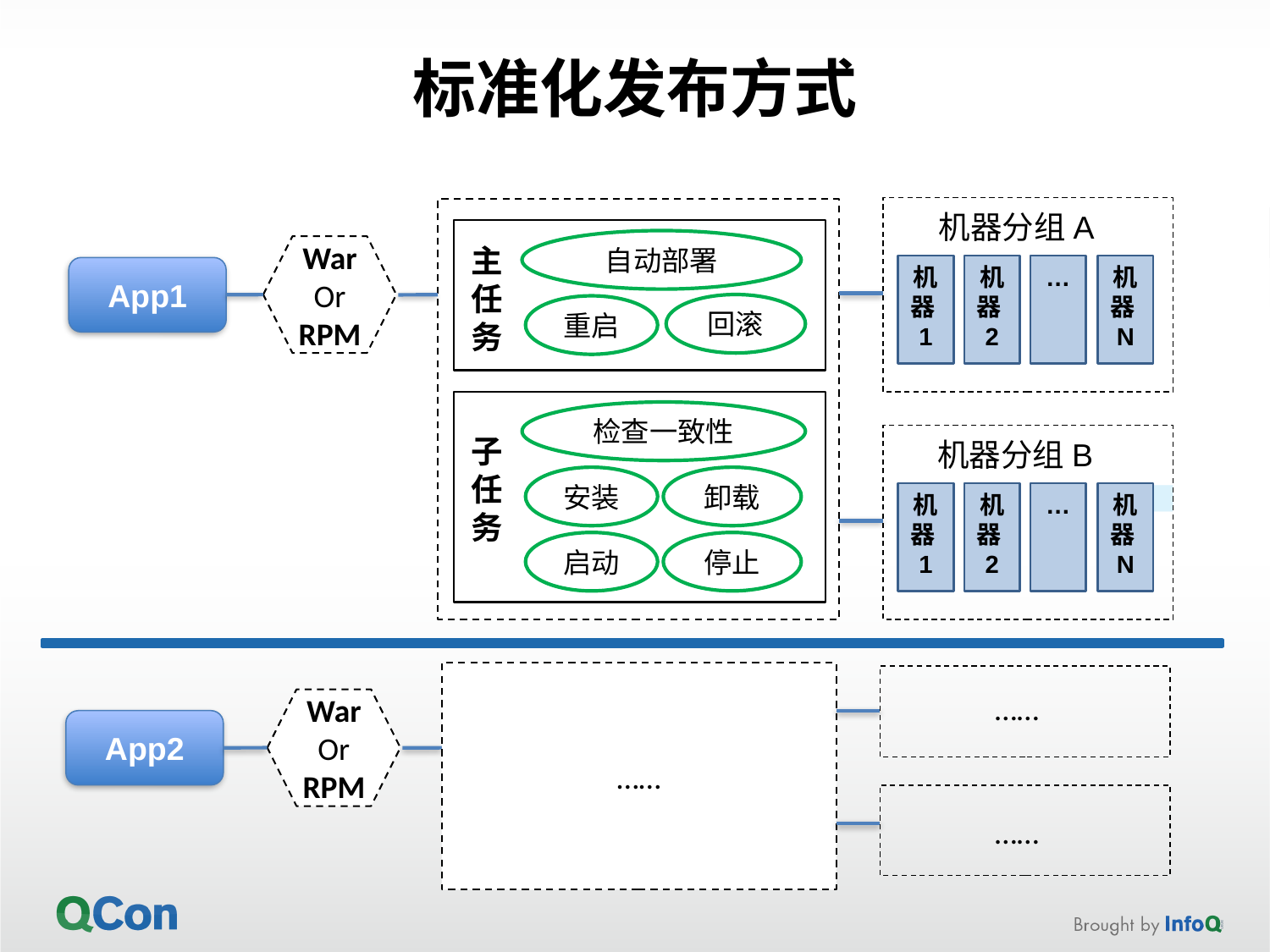

# 标准化发布方式

机器分组A

自动部署
主任务
War
Or
RPM
机器1
机器2
…
机器N
App1
回滚
重启

检查一致性

子任务
机器分组B
安装
卸载
机器1
机器2
…
机器N
启动
停止

……

……
War
Or
RPM
App2

……